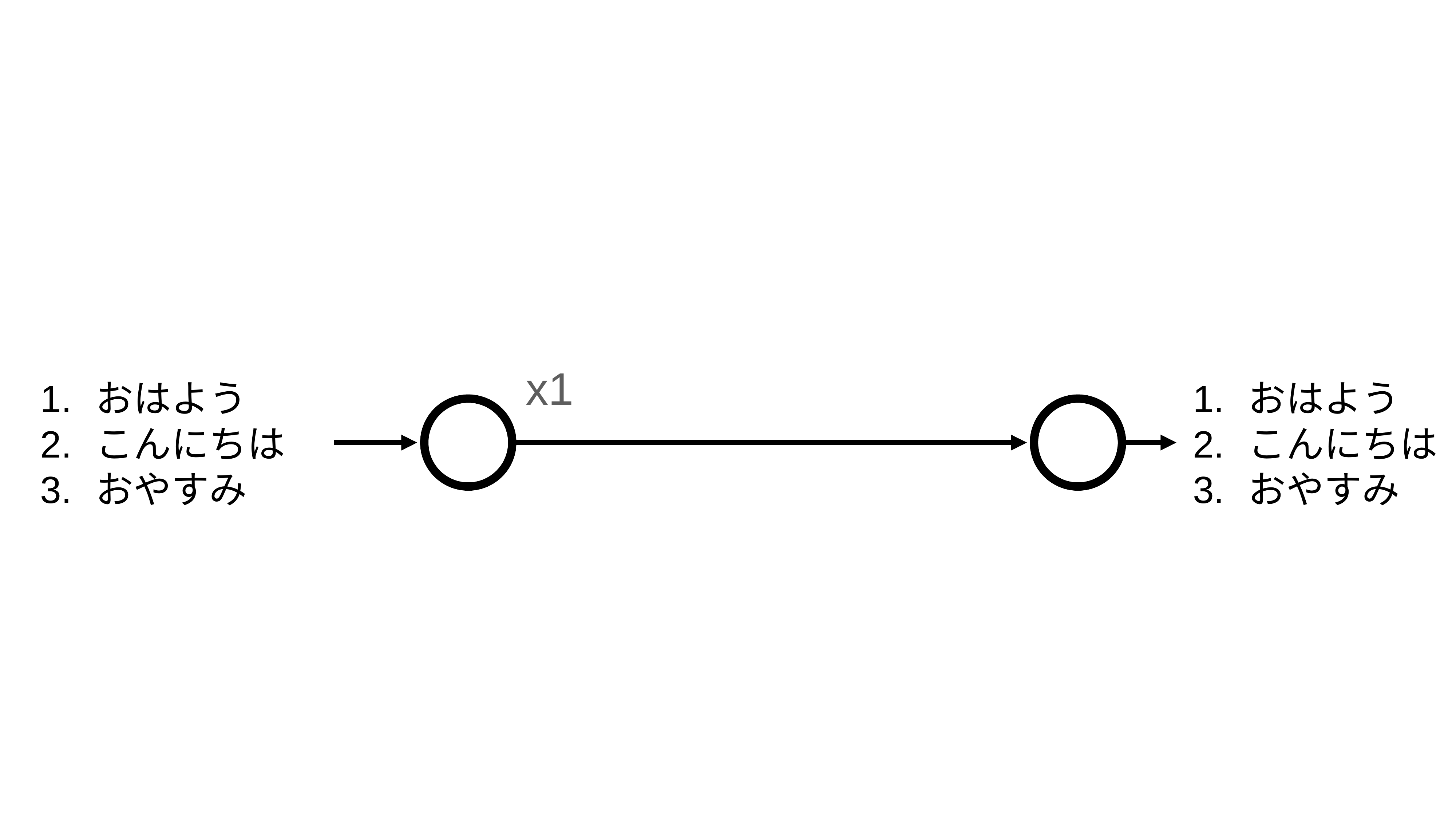

x1
おはよう
こんにちは
おやすみ
おはよう
こんにちは
おやすみ